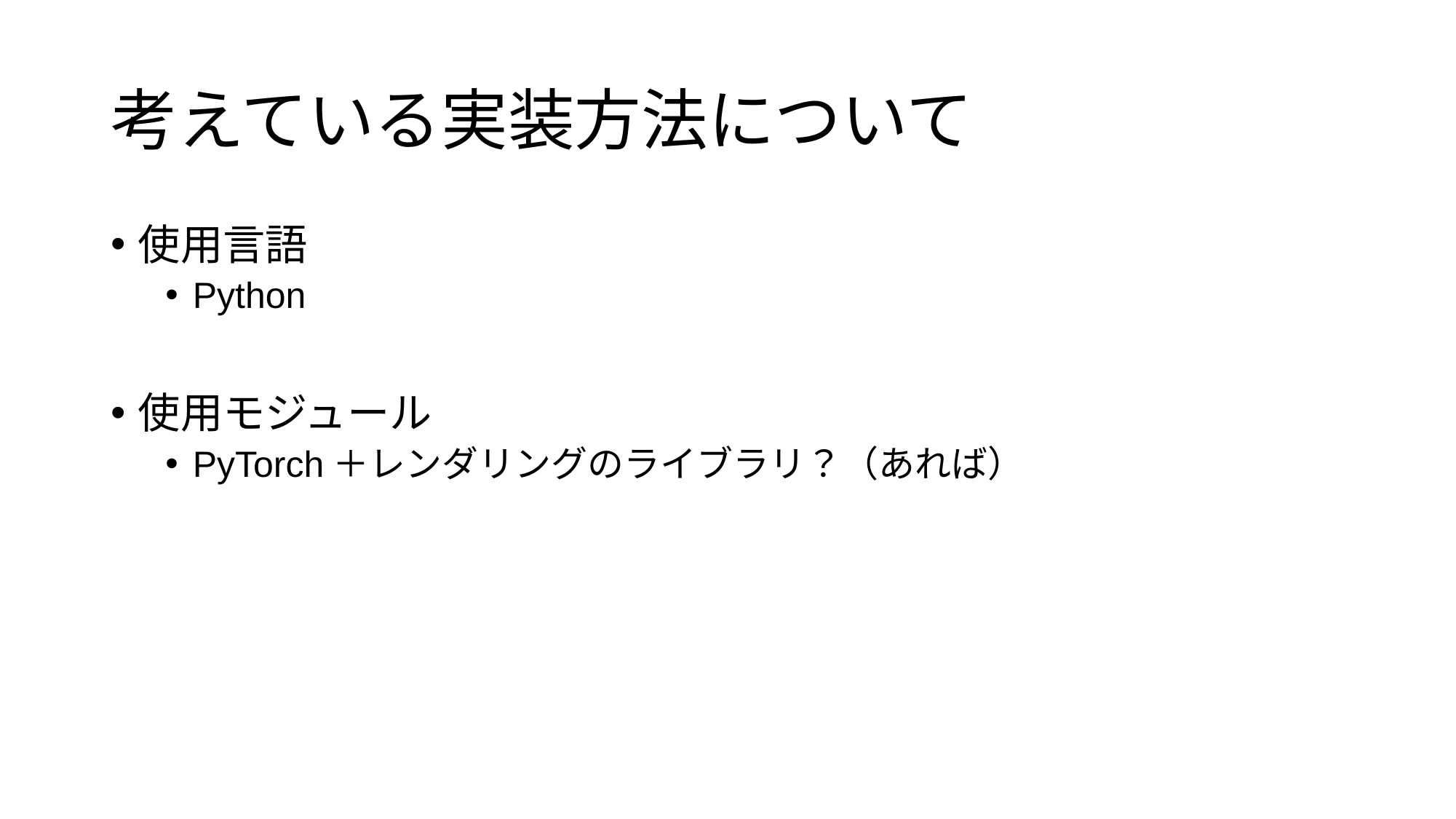

# 考えている実装方法について
使用言語
Python

使用モジュール
PyTorch＋レンダリングのライブラリ？（あれば）